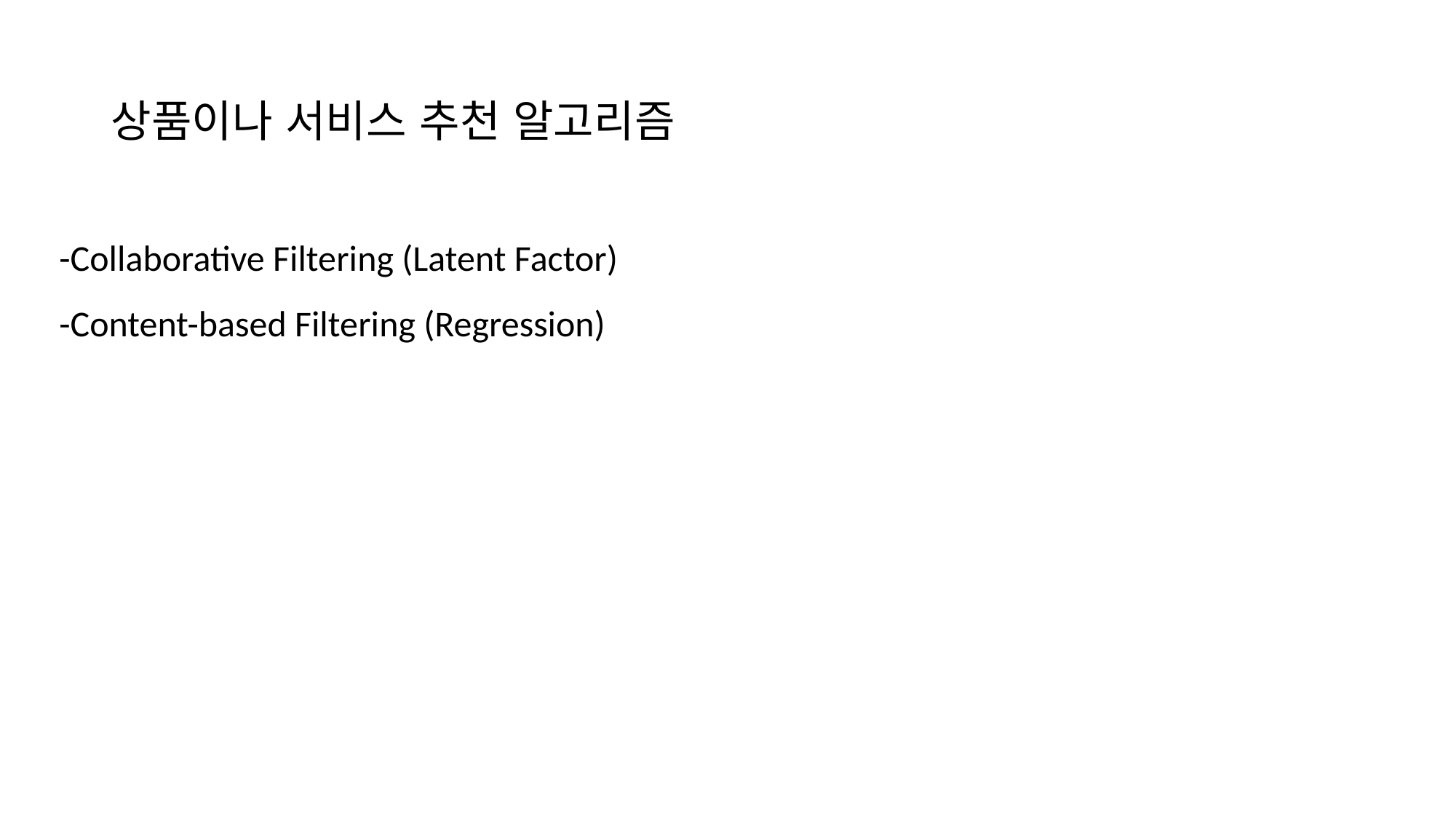

# 상품이나 서비스 추천 알고리즘
-Collaborative Filtering (Latent Factor)
-Content-based Filtering (Regression)